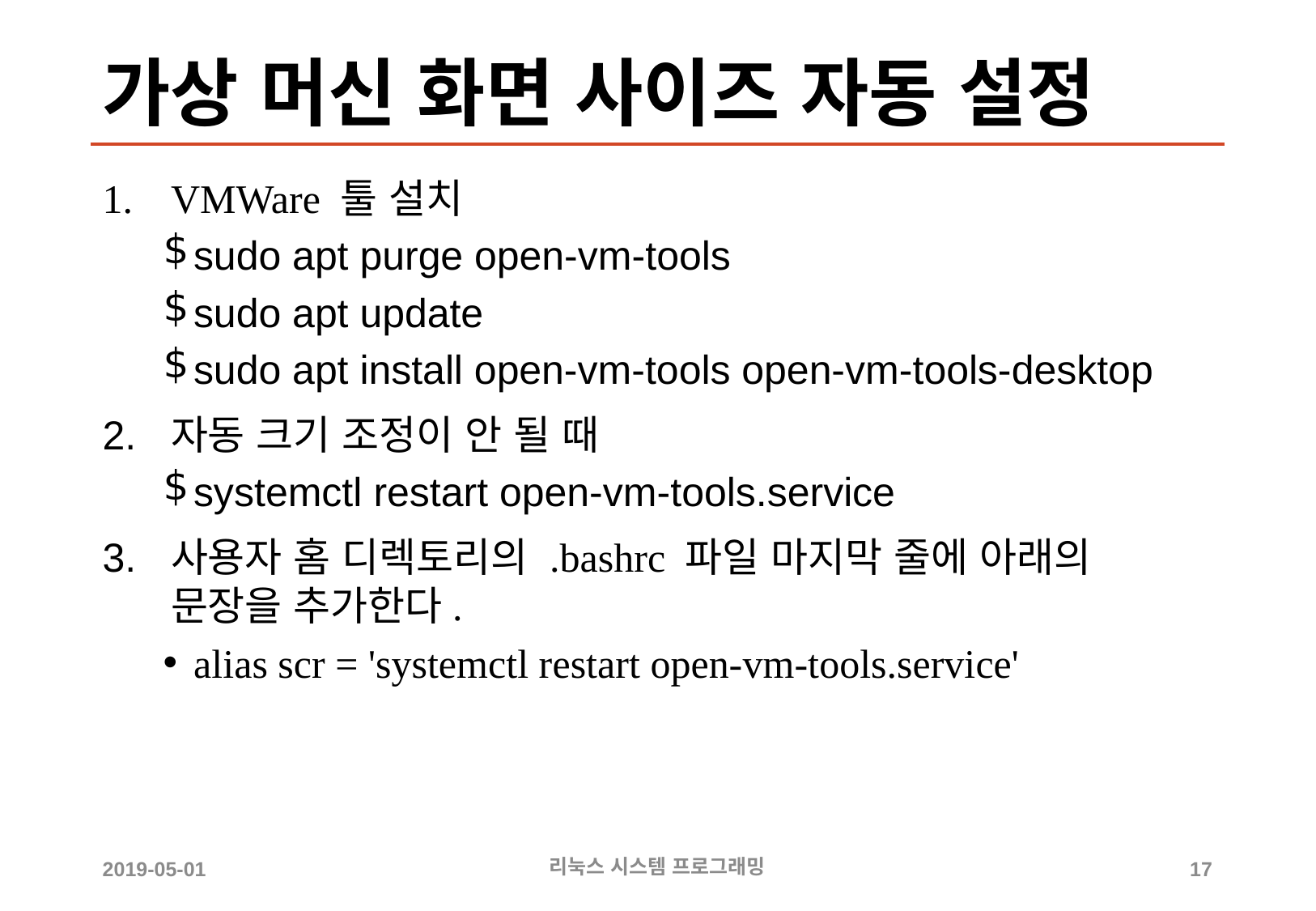

# 가상 머신 화면 사이즈 자동 설정
VMWare 툴 설치
sudo apt purge open-vm-tools
sudo apt update
sudo apt install open-vm-tools open-vm-tools-desktop
자동 크기 조정이 안 될 때
systemctl restart open-vm-tools.service
사용자 홈 디렉토리의 .bashrc 파일 마지막 줄에 아래의 문장을 추가한다.
alias scr = 'systemctl restart open-vm-tools.service'

2019-05-01
리눅스 시스템 프로그래밍
17